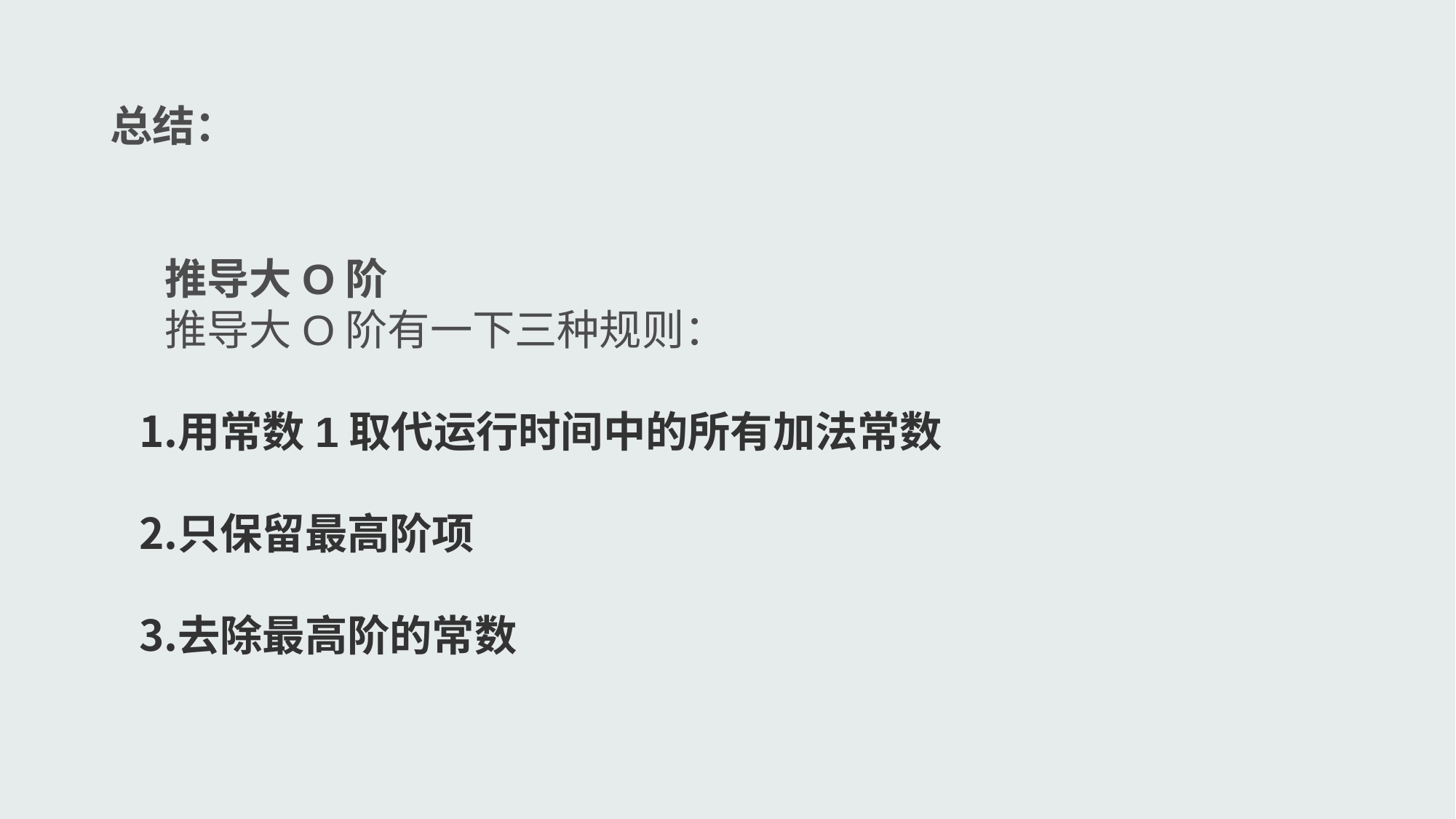

总结：

推导大O阶
推导大O阶有一下三种规则：

用常数1取代运行时间中的所有加法常数

只保留最高阶项

去除最高阶的常数